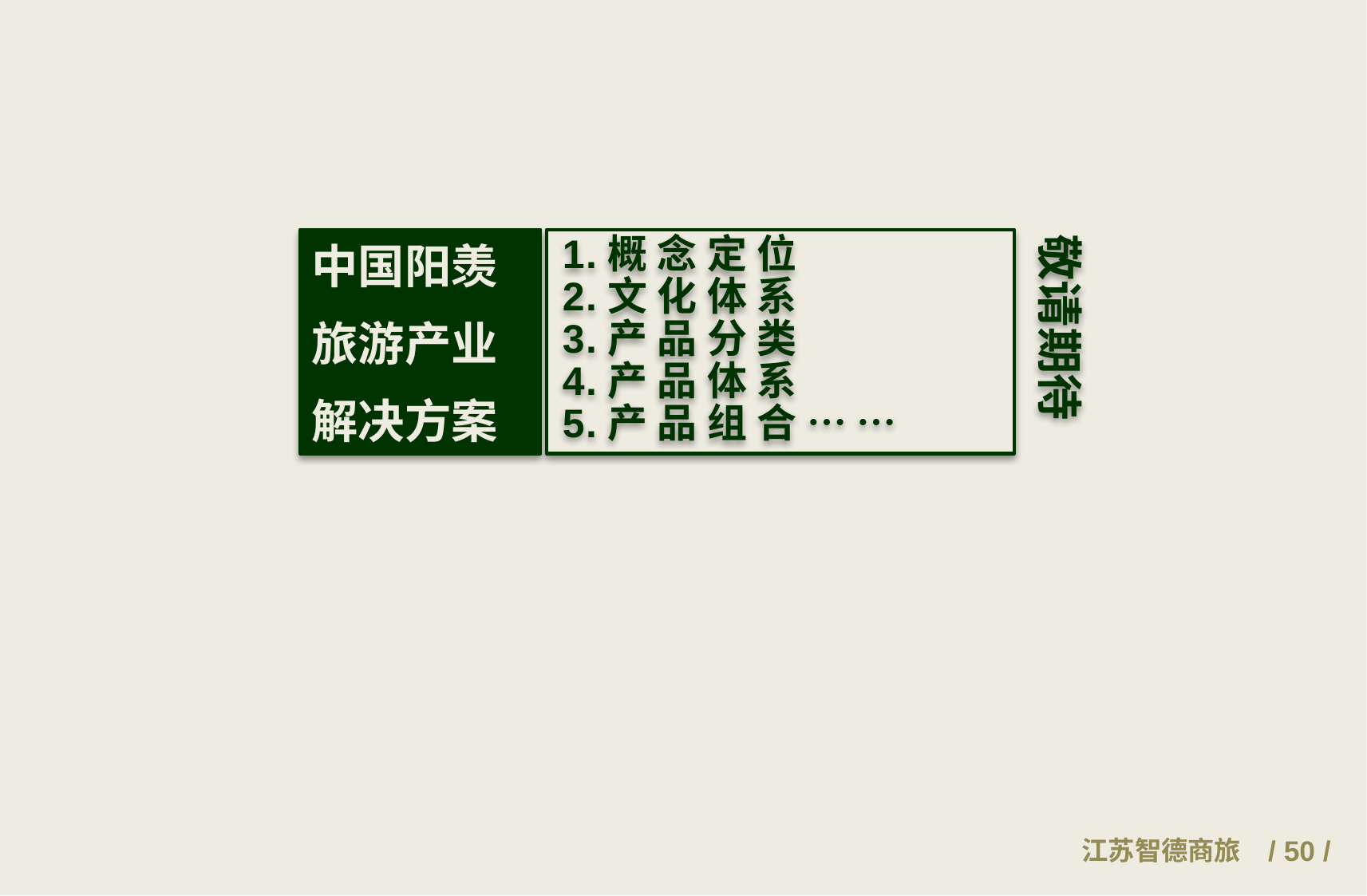

敬请期待
概念定位
文化体系
产品分类
产品体系
产品组合……

中国阳羡
旅游产业
解决方案